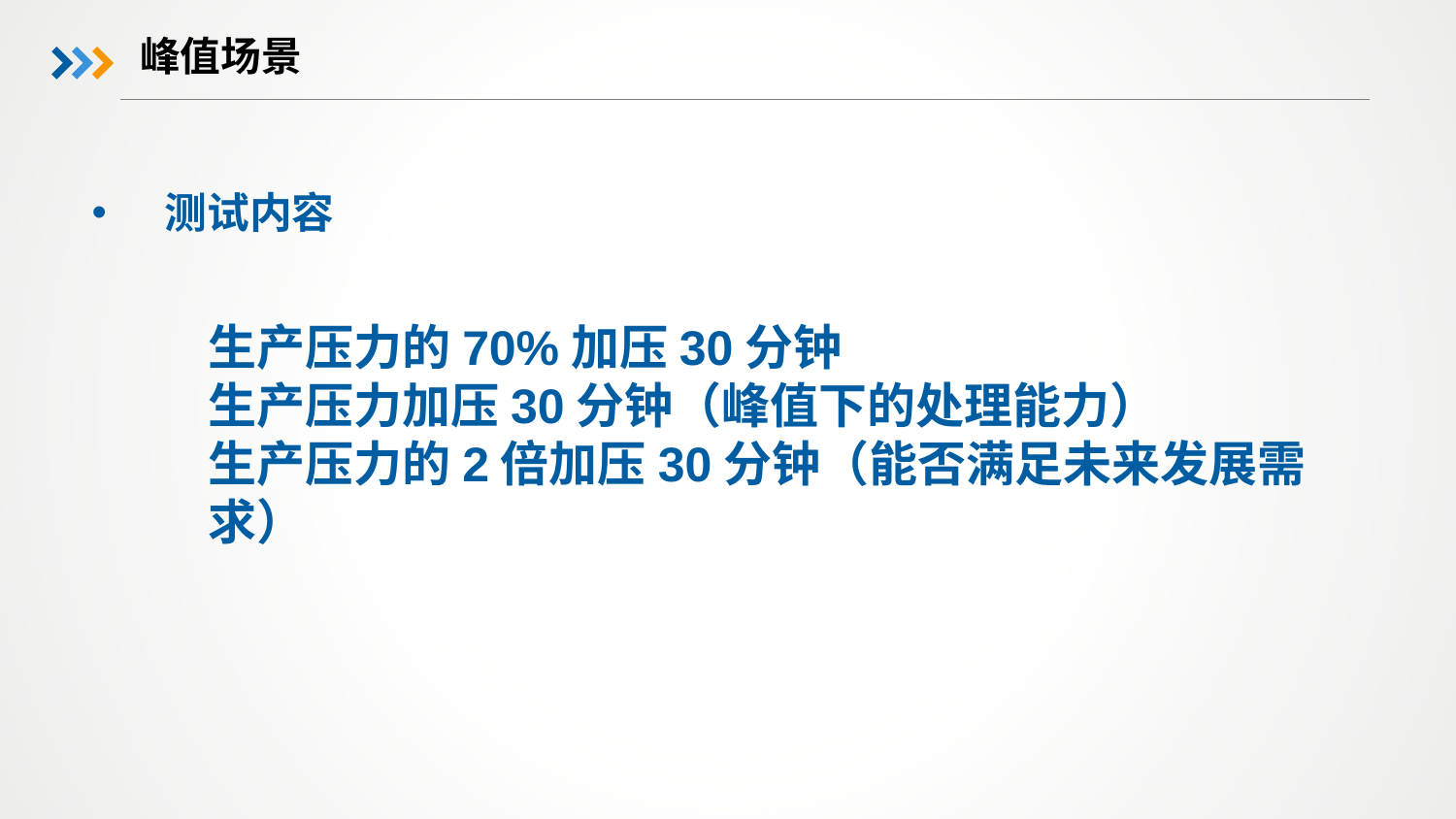

峰值场景
测试内容
生产压力的70%加压30分钟
生产压力加压30分钟（峰值下的处理能力）
生产压力的2倍加压30分钟（能否满足未来发展需求）